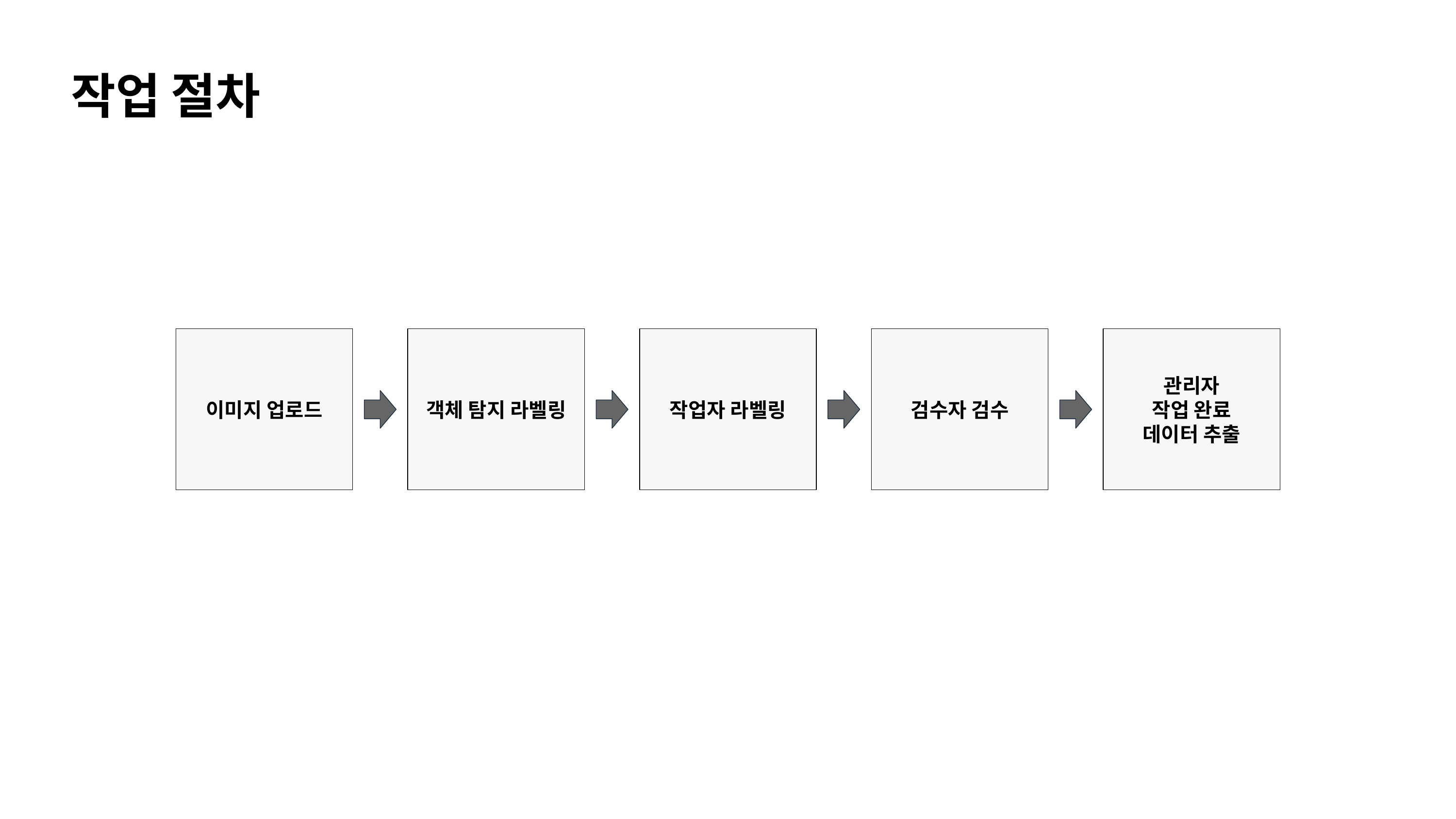

작업 절차
이미지 업로드
객체 탐지 라벨링
작업자 라벨링
검수자 검수
관리자
작업 완료
데이터 추출